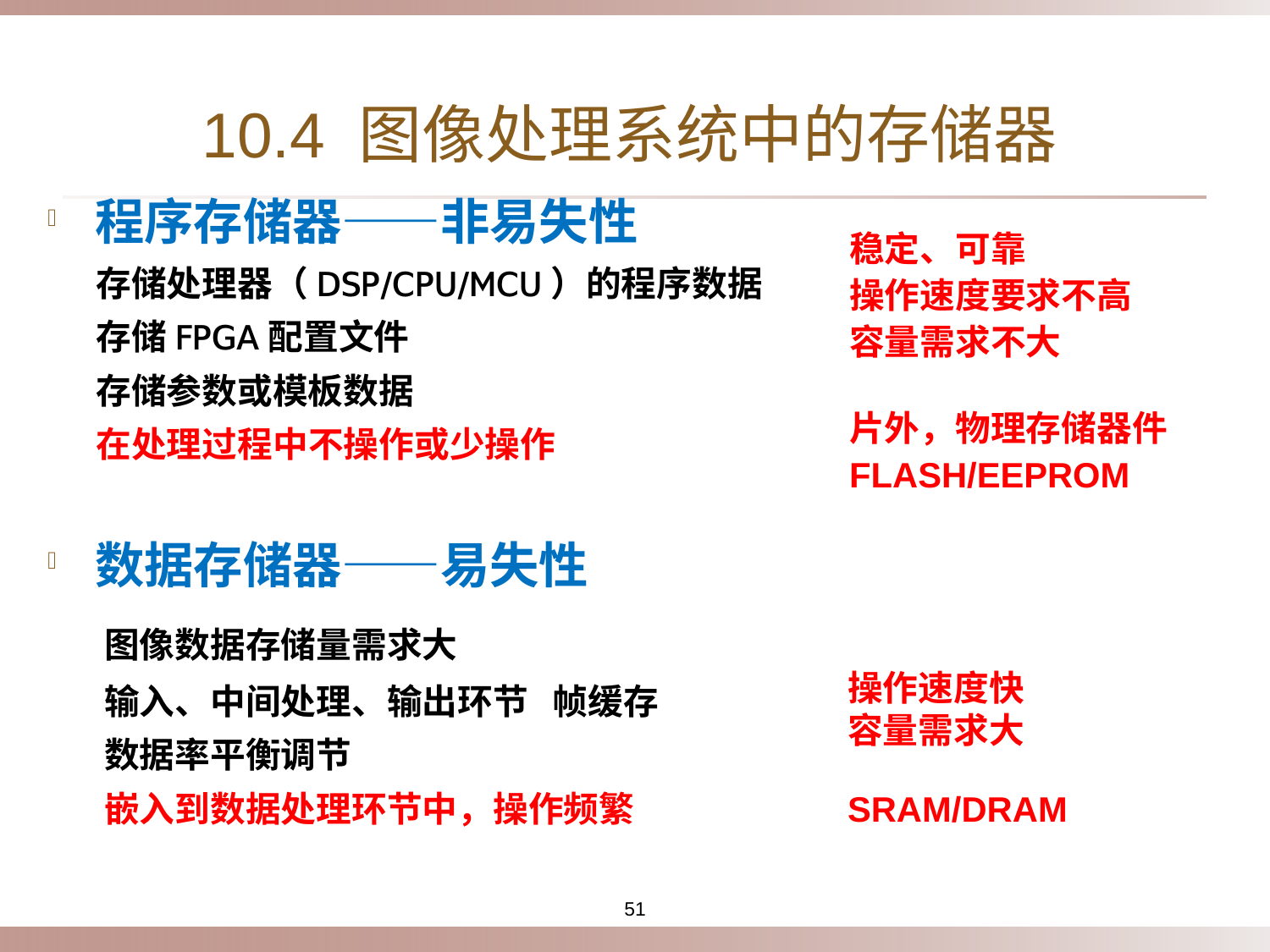

# 10.4 图像处理系统中的存储器
程序存储器——非易失性
     存储处理器（DSP/CPU/MCU）的程序数据
     存储FPGA配置文件
     存储参数或模板数据
     在处理过程中不操作或少操作

数据存储器——易失性
    图像数据存储量需求大
      输入、中间处理、输出环节   帧缓存
      数据率平衡调节
      嵌入到数据处理环节中，操作频繁

稳定、可靠
操作速度要求不高
容量需求不大
片外，物理存储器件
FLASH/EEPROM
操作速度快
容量需求大
SRAM/DRAM
51